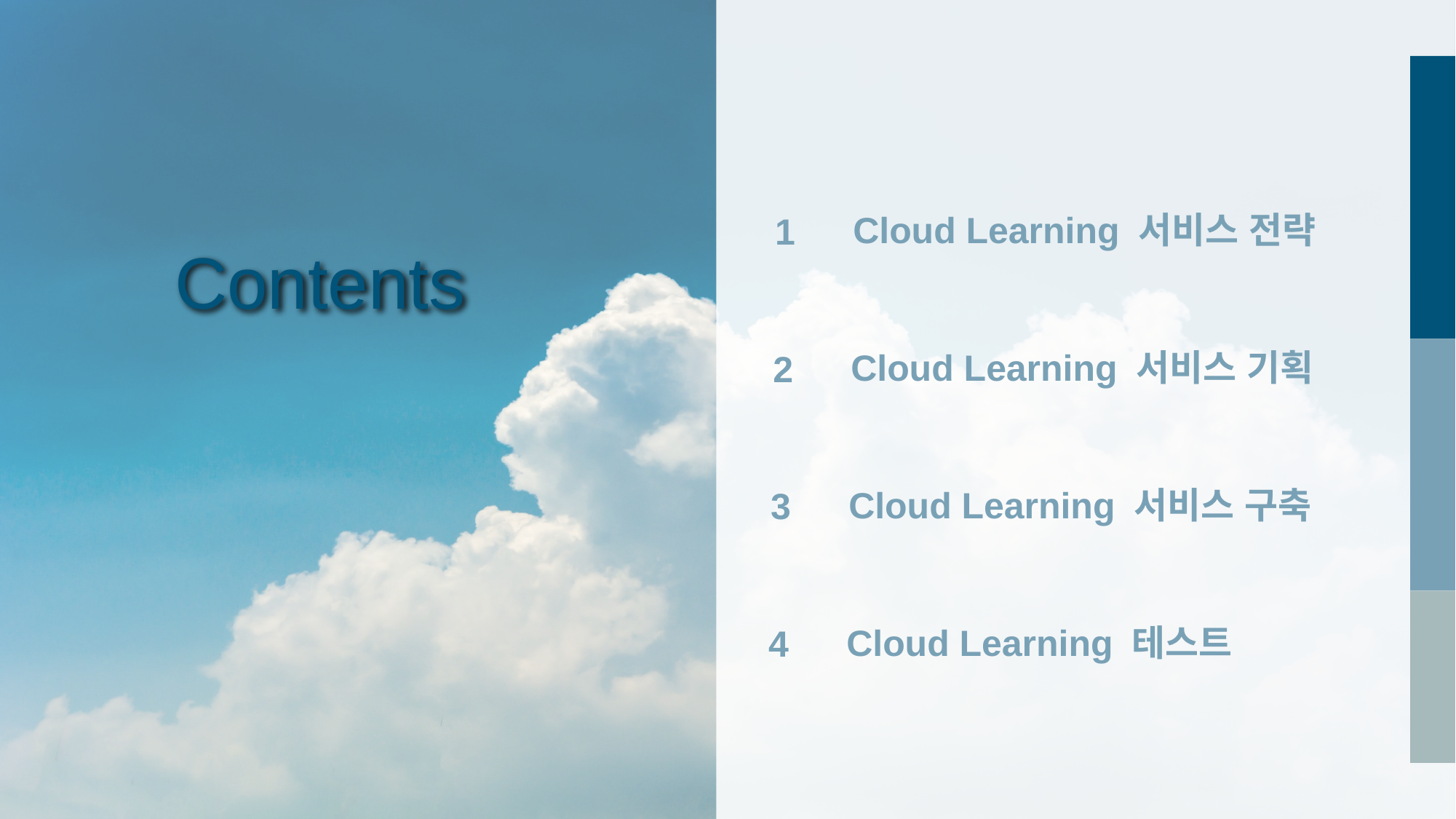

Cloud Learning 서비스 전략

1
Contents
Cloud Learning 서비스 기획

2

Cloud Learning 서비스 구축

3
Cloud Learning 테스트

4